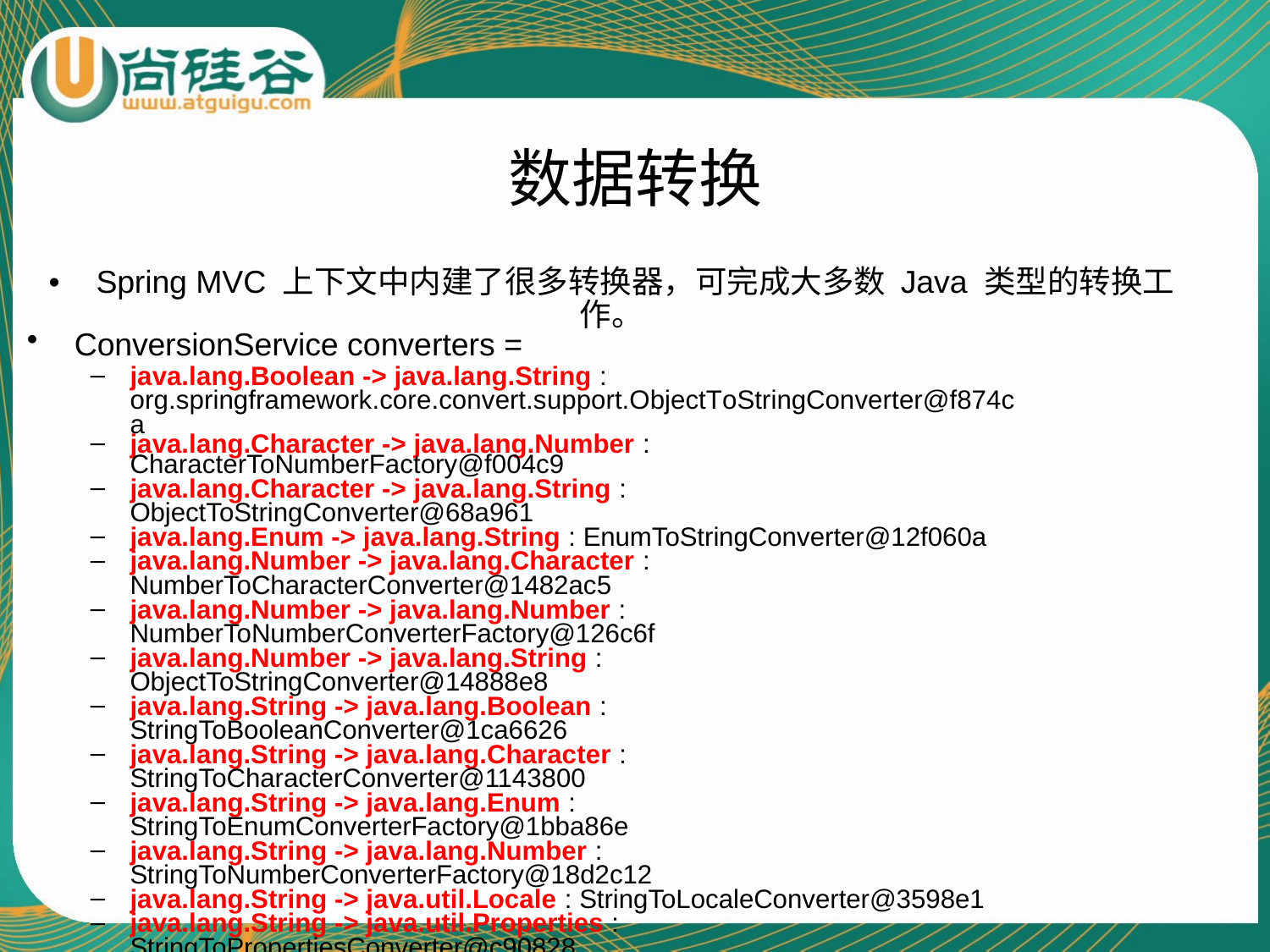

# 数据转换
•	Spring MVC 上下文中内建了很多转换器，可完成大多数 Java 类型的转换工作。
ConversionService converters =
java.lang.Boolean -> java.lang.String :  org.springframework.core.convert.support.ObjectToStringConverter@f874ca
java.lang.Character -> java.lang.Number : CharacterToNumberFactory@f004c9
java.lang.Character -> java.lang.String : ObjectToStringConverter@68a961
java.lang.Enum -> java.lang.String : EnumToStringConverter@12f060a
java.lang.Number -> java.lang.Character : NumberToCharacterConverter@1482ac5
java.lang.Number -> java.lang.Number : NumberToNumberConverterFactory@126c6f
java.lang.Number -> java.lang.String : ObjectToStringConverter@14888e8
java.lang.String -> java.lang.Boolean : StringToBooleanConverter@1ca6626
java.lang.String -> java.lang.Character : StringToCharacterConverter@1143800
java.lang.String -> java.lang.Enum : StringToEnumConverterFactory@1bba86e
java.lang.String -> java.lang.Number : StringToNumberConverterFactory@18d2c12
java.lang.String -> java.util.Locale : StringToLocaleConverter@3598e1
java.lang.String -> java.util.Properties : StringToPropertiesConverter@c90828
java.lang.String -> java.util.UUID : StringToUUIDConverter@a42f23
java.util.Locale -> java.lang.String : ObjectToStringConverter@c7e20a
java.util.Properties -> java.lang.String : PropertiesToStringConverter@367a7f
java.util.UUID -> java.lang.String : ObjectToStringConverter@112b07f ……